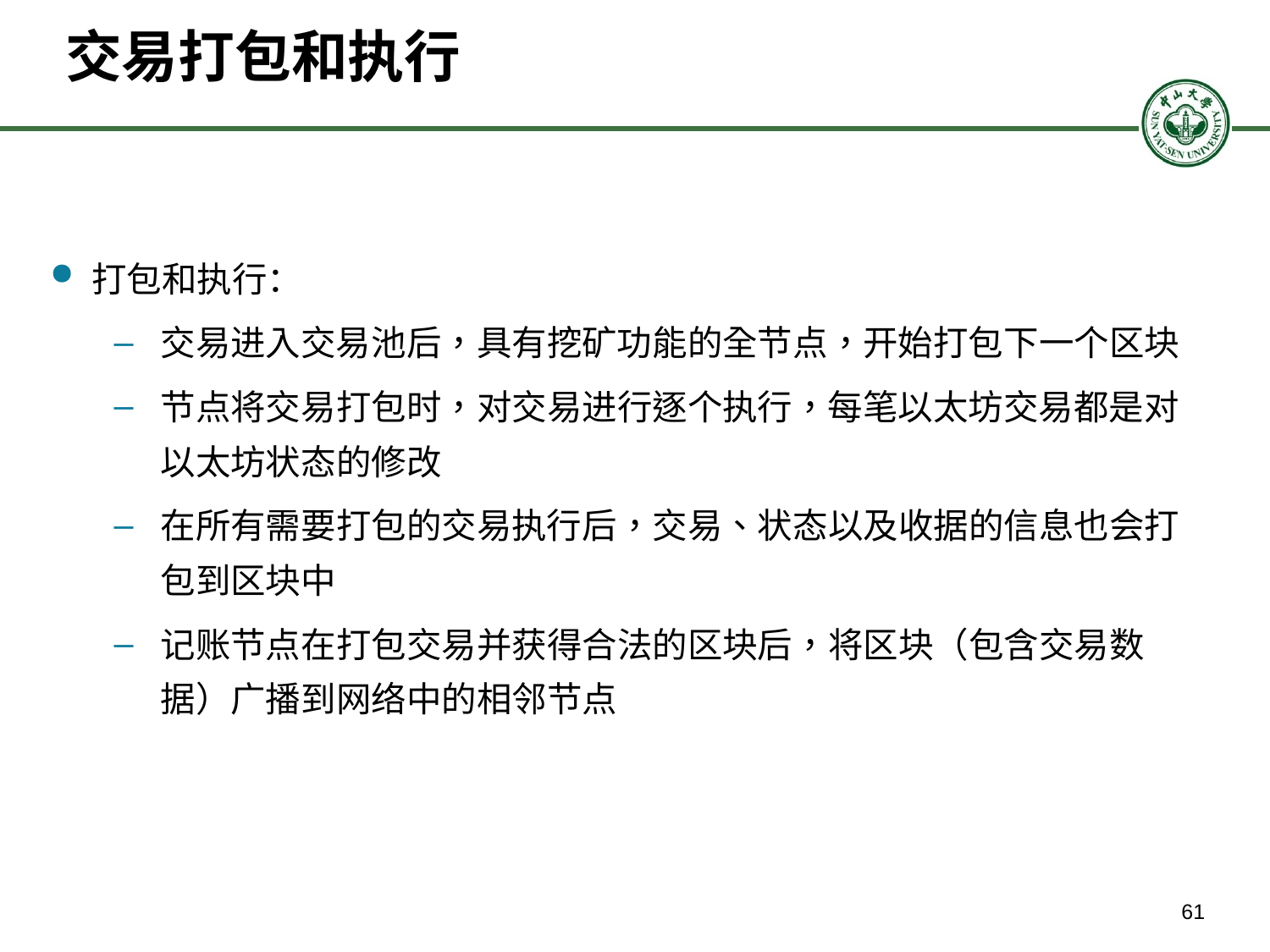

# 交易打包和执行
打包和执行：
交易进入交易池后，具有挖矿功能的全节点，开始打包下一个区块
节点将交易打包时，对交易进行逐个执行，每笔以太坊交易都是对以太坊状态的修改
在所有需要打包的交易执行后，交易、状态以及收据的信息也会打包到区块中
记账节点在打包交易并获得合法的区块后，将区块（包含交易数据）广播到网络中的相邻节点